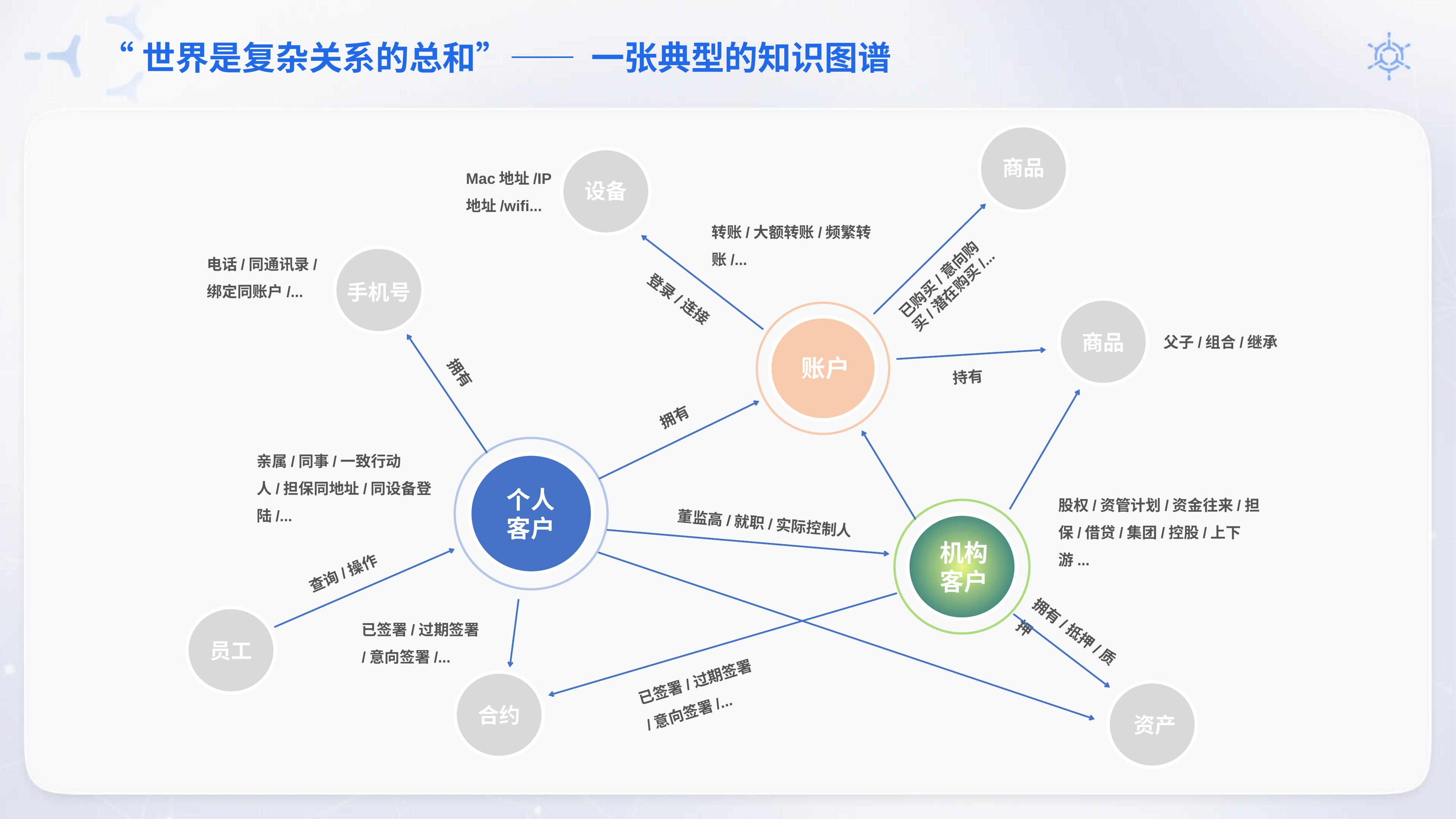

# “世界是复杂关系的总和”——  一张典型的知识图谱

商品
Mac地址/IP地址/wifi...
设备
转账/大额转账/频繁转账/...
电话/同通讯录/
绑定同账户/...

已购买/意向购买/潜在购买/...
手机号
登录/连接

父子/组合/继承
商品
账户
持有
拥有
拥有

亲属/同事/一致行动人/担保同地址/同设备登陆/...

个人客户
股权/资管计划/资金往来/担保/借贷/集团/控股/上下游...

董监高/就职/实际控制人
机构客户
查询/操作

已签署/过期签署/意向签署/...
拥有/抵押/质押
员工
已签署/过期签署/意向签署/...

合约
资产